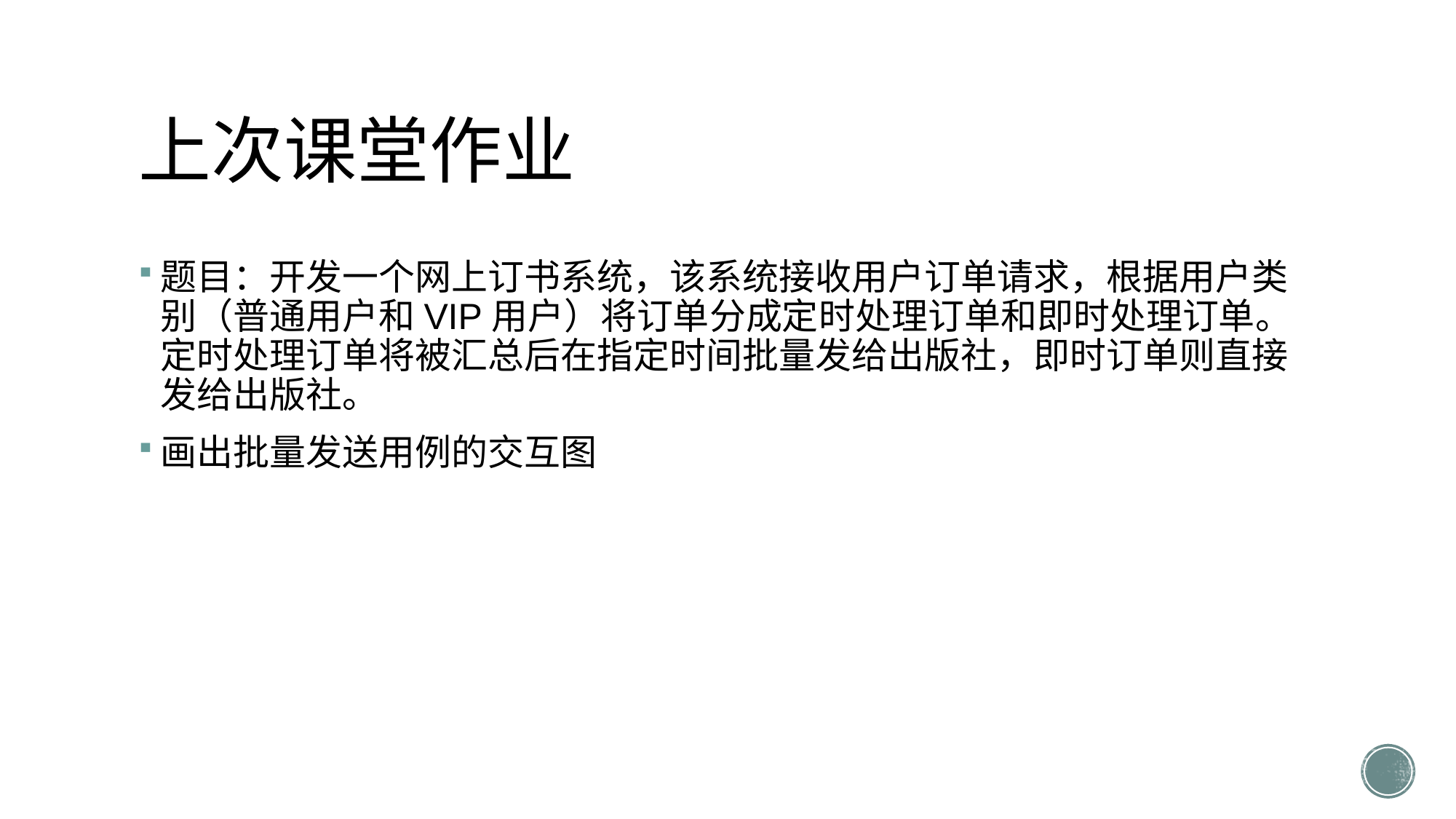

# 上次课堂作业
题目：开发一个网上订书系统，该系统接收用户订单请求，根据用户类别（普通用户和VIP用户）将订单分成定时处理订单和即时处理订单。定时处理订单将被汇总后在指定时间批量发给出版社，即时订单则直接发给出版社。
画出批量发送用例的交互图